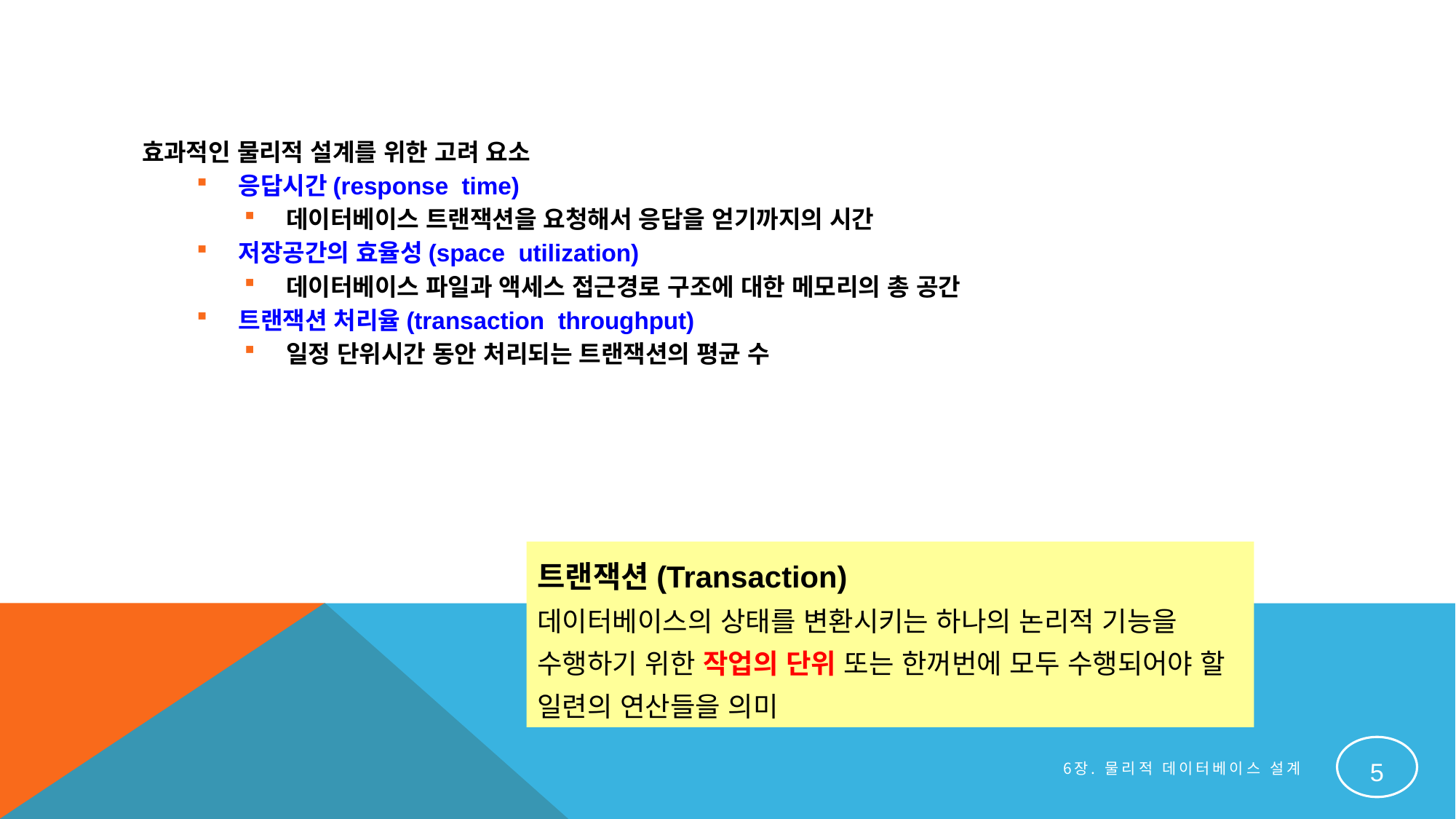

#
효과적인 물리적 설계를 위한 고려 요소
응답시간(response  time)
데이터베이스 트랜잭션을 요청해서 응답을 얻기까지의 시간
저장공간의 효율성(space  utilization)
데이터베이스 파일과 액세스 접근경로 구조에 대한 메모리의 총 공간
트랜잭션 처리율(transaction  throughput)
일정 단위시간 동안 처리되는 트랜잭션의 평균 수
트랜잭션(Transaction)
데이터베이스의 상태를 변환시키는 하나의 논리적 기능을 수행하기 위한 작업의 단위 또는 한꺼번에 모두 수행되어야 할 일련의 연산들을 의미
5
6장. 물리적 데이터베이스 설계